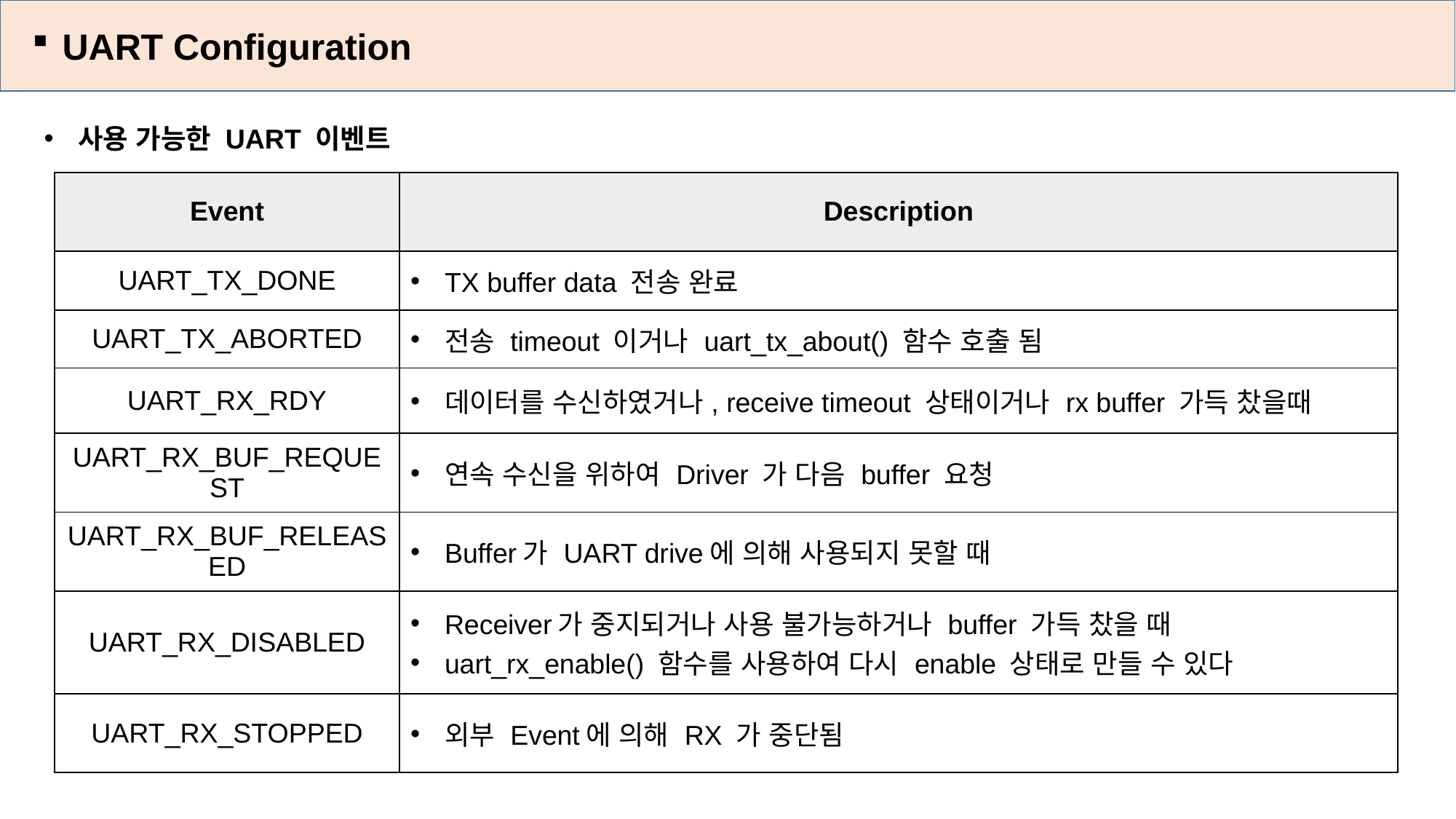

UART Configuration
사용 가능한 UART 이벤트

| Event | Description |
| --- | --- |
| UART\_TX\_DONE | TX buffer data 전송 완료 |
| UART\_TX\_ABORTED | 전송 timeout 이거나 uart\_tx\_about() 함수 호출 됨 |
| UART\_RX\_RDY | 데이터를 수신하였거나, receive timeout 상태이거나 rx buffer 가득 찼을때 |
| UART\_RX\_BUF\_REQUEST | 연속 수신을 위하여 Driver 가 다음 buffer 요청 |
| UART\_RX\_BUF\_RELEASED | Buffer가 UART drive에 의해 사용되지 못할 때 |
| UART\_RX\_DISABLED | Receiver가 중지되거나 사용 불가능하거나 buffer 가득 찼을 때 uart\_rx\_enable() 함수를 사용하여 다시 enable 상태로 만들 수 있다 |
| UART\_RX\_STOPPED | 외부 Event에 의해 RX 가 중단됨 |